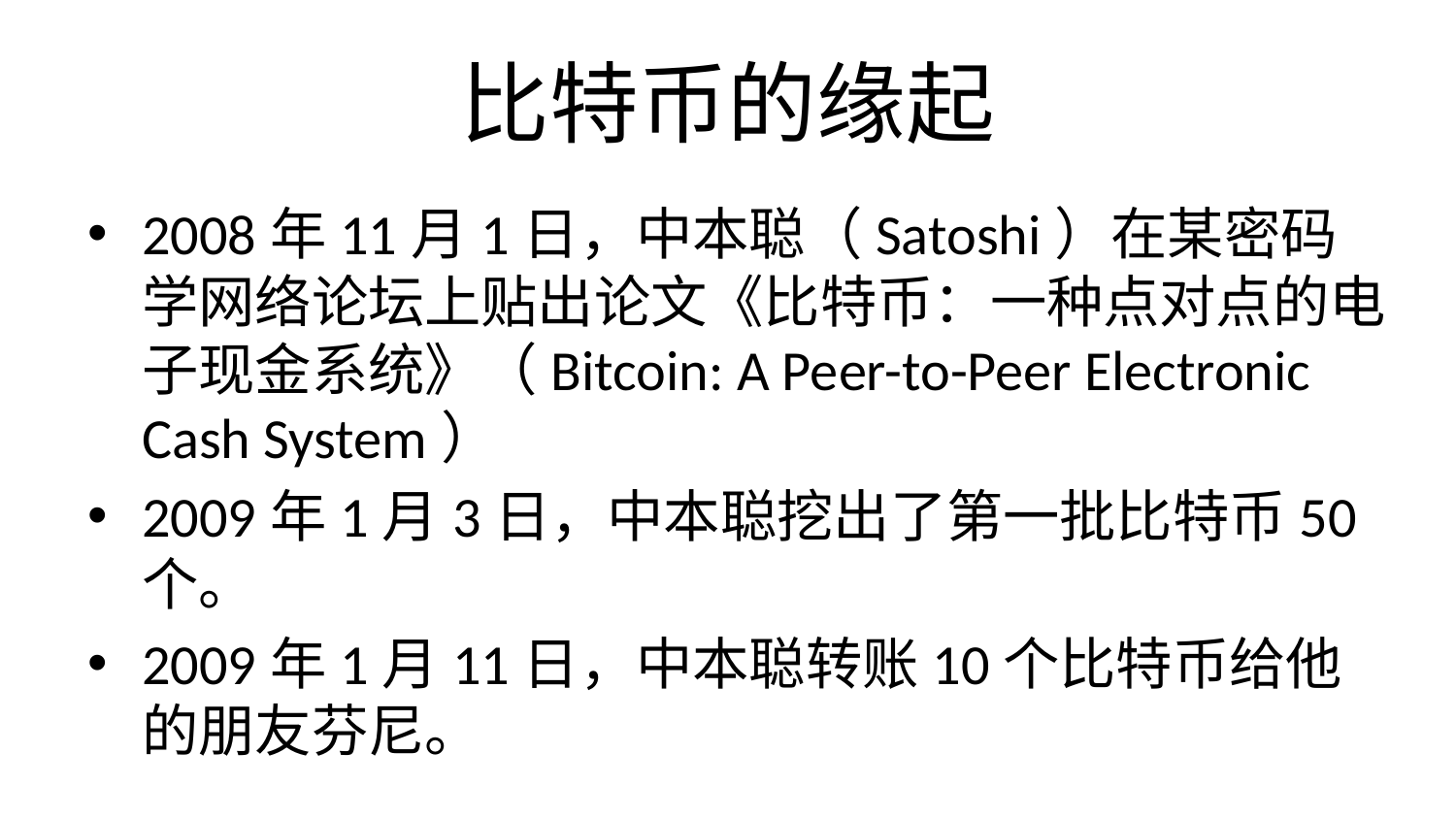

# 比特币的缘起
2008年11月1日，中本聪（Satoshi）在某密码学网络论坛上贴出论文《比特币：一种点对点的电子现金系统》（Bitcoin: A Peer-to-Peer Electronic Cash System）
2009年1月3日，中本聪挖出了第一批比特币50个。
2009年1月11日，中本聪转账10个比特币给他的朋友芬尼。